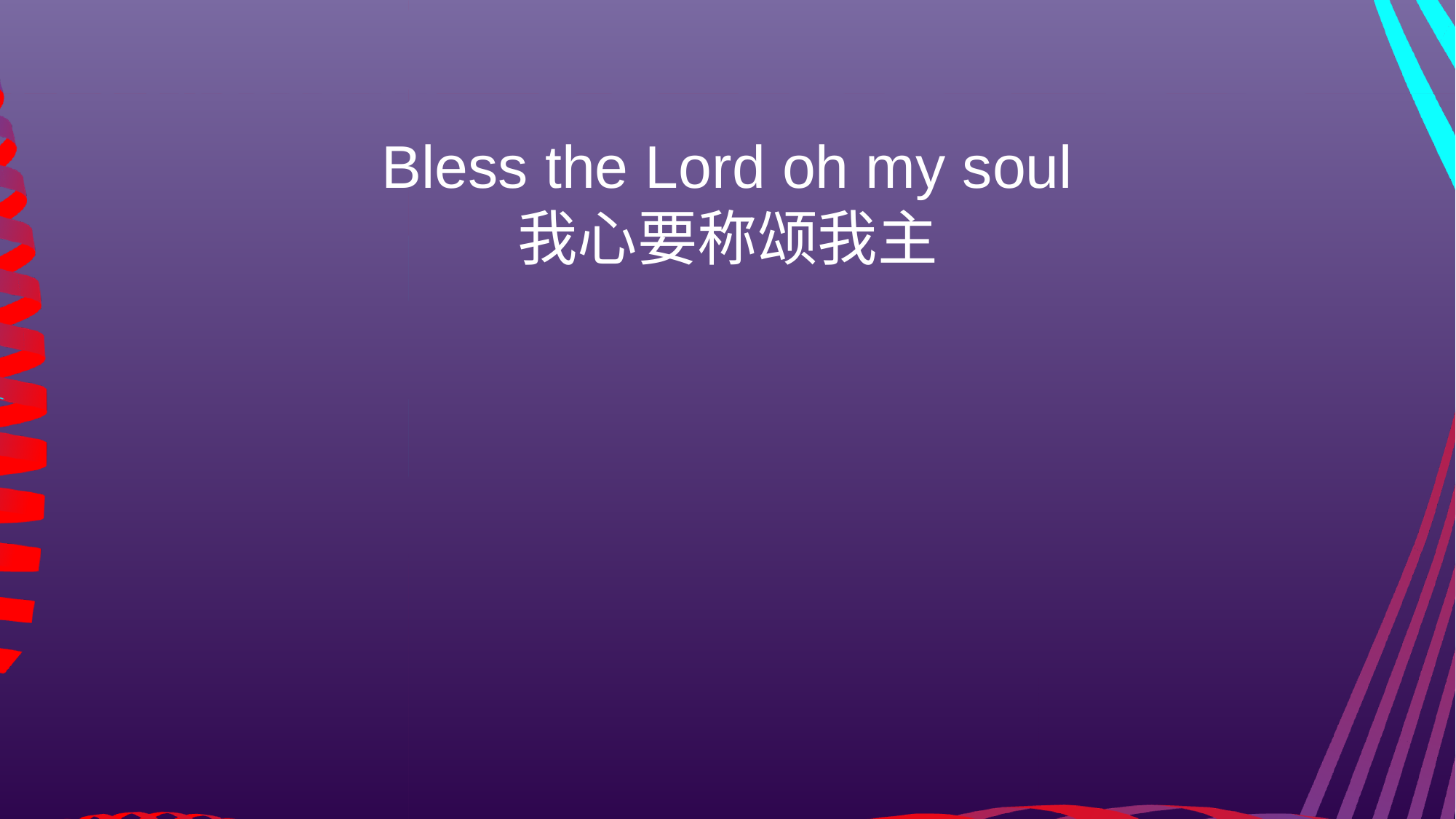

Bless the Lord oh my soul
我心要称颂我主